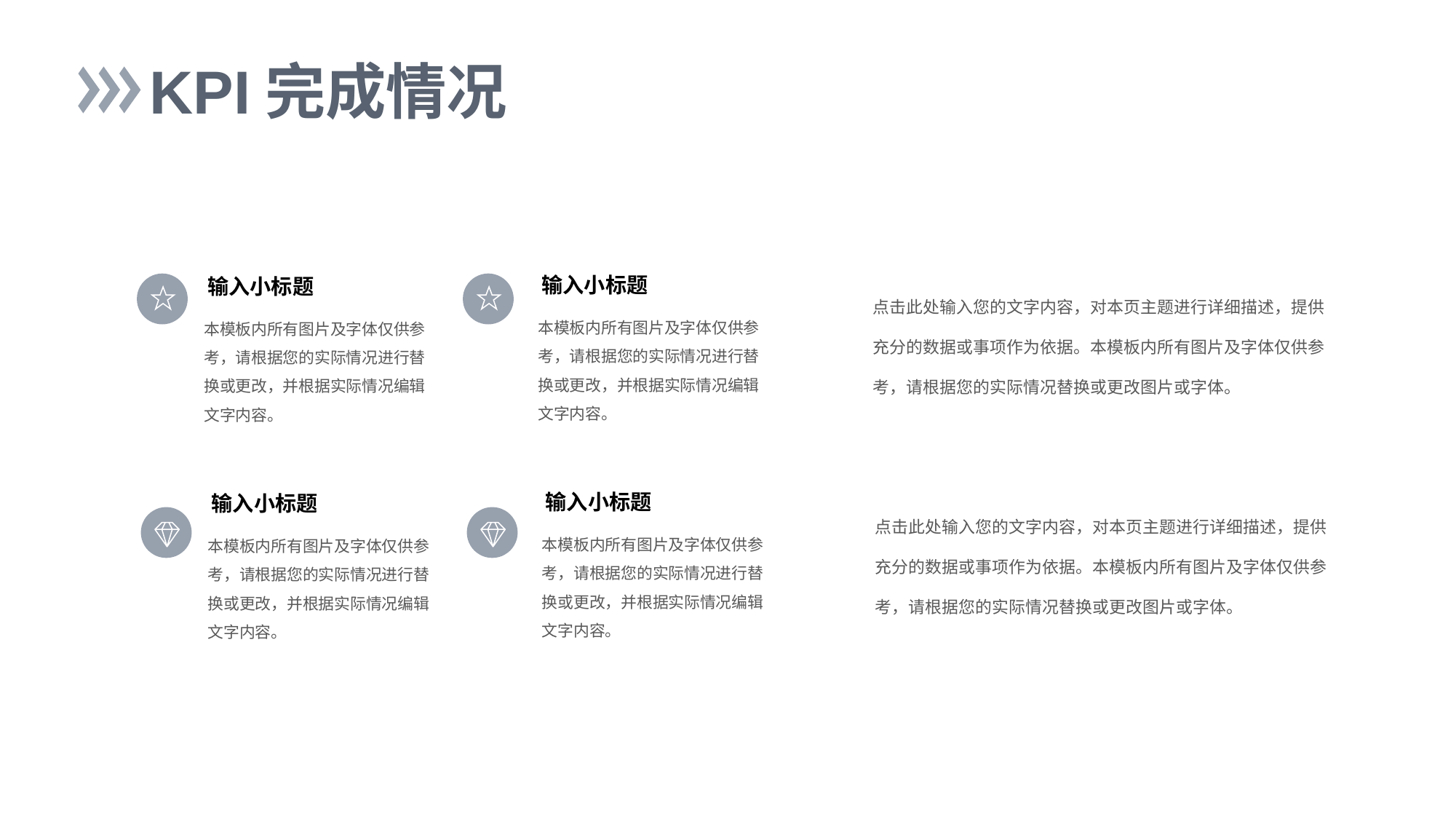

KPI完成情况

输入小标题
输入小标题
点击此处输入您的文字内容，对本页主题进行详细描述，提供充分的数据或事项作为依据。本模板内所有图片及字体仅供参考，请根据您的实际情况替换或更改图片或字体。

本模板内所有图片及字体仅供参考，请根据您的实际情况进行替换或更改，并根据实际情况编辑文字内容。
本模板内所有图片及字体仅供参考，请根据您的实际情况进行替换或更改，并根据实际情况编辑文字内容。
输入小标题
输入小标题
点击此处输入您的文字内容，对本页主题进行详细描述，提供充分的数据或事项作为依据。本模板内所有图片及字体仅供参考，请根据您的实际情况替换或更改图片或字体。

本模板内所有图片及字体仅供参考，请根据您的实际情况进行替换或更改，并根据实际情况编辑文字内容。
本模板内所有图片及字体仅供参考，请根据您的实际情况进行替换或更改，并根据实际情况编辑文字内容。